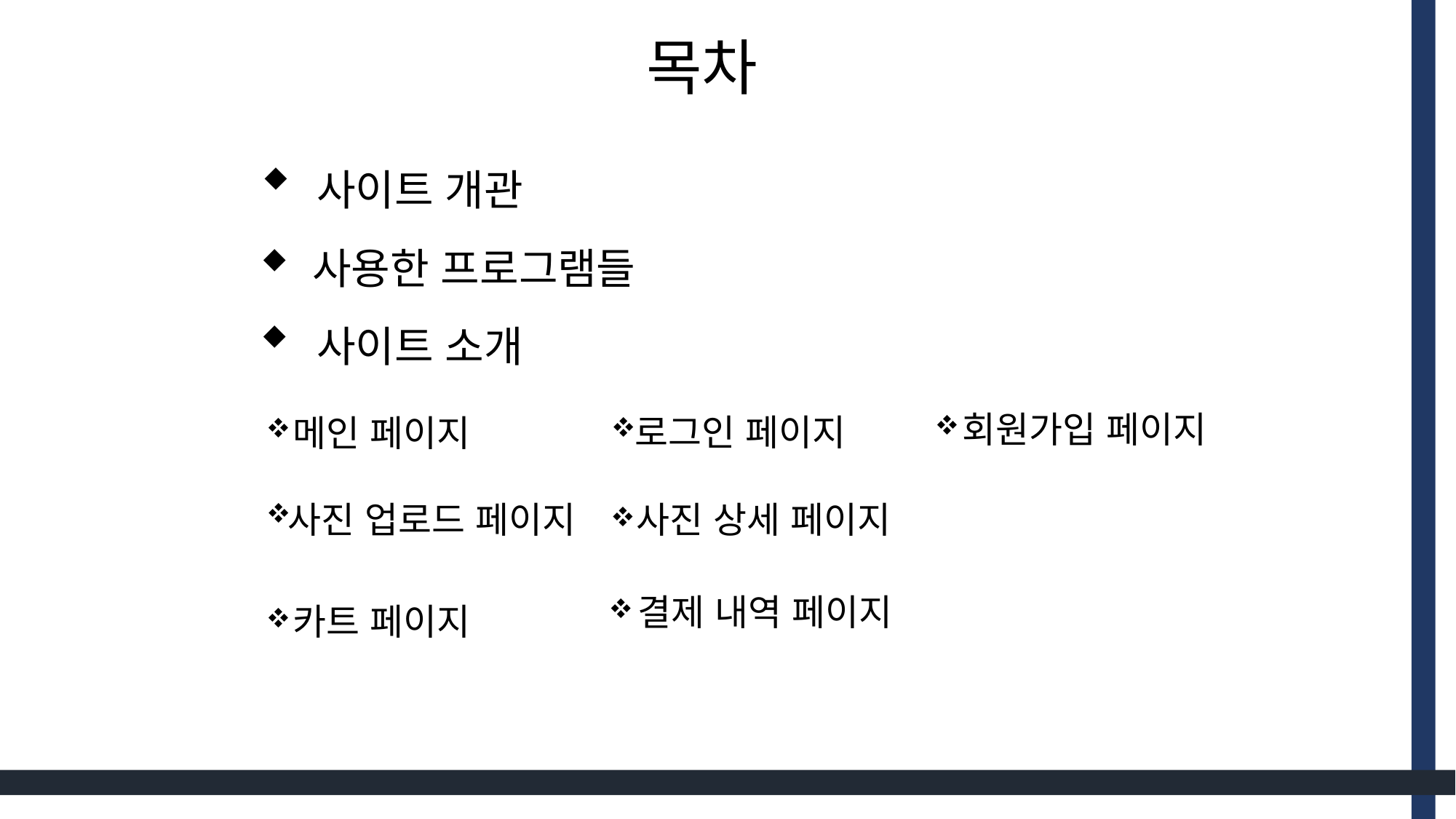

목차
사이트 개관

사용한 프로그램들

사이트 소개

회원가입 페이지
로그인 페이지
메인 페이지

사진 업로드 페이지
사진 상세 페이지

결제 내역 페이지

카트 페이지